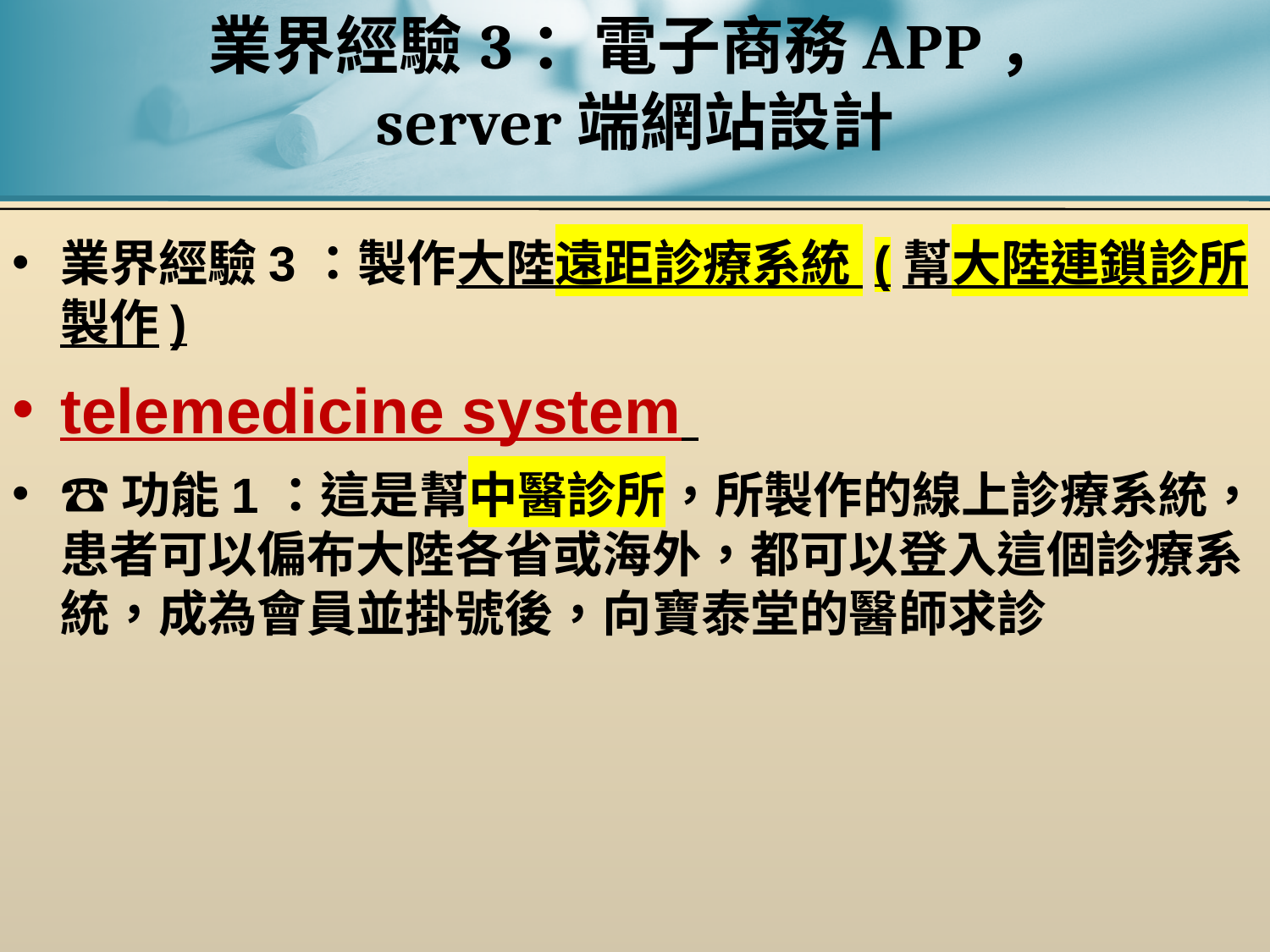

# 業界經驗3：電子商務APP， server端網站設計

業界經驗3：製作大陸遠距診療系統 (幫大陸連鎖診所製作)
telemedicine system
☎功能1：這是幫中醫診所，所製作的線上診療系統，患者可以偏布大陸各省或海外，都可以登入這個診療系統，成為會員並掛號後，向寶泰堂的醫師求診